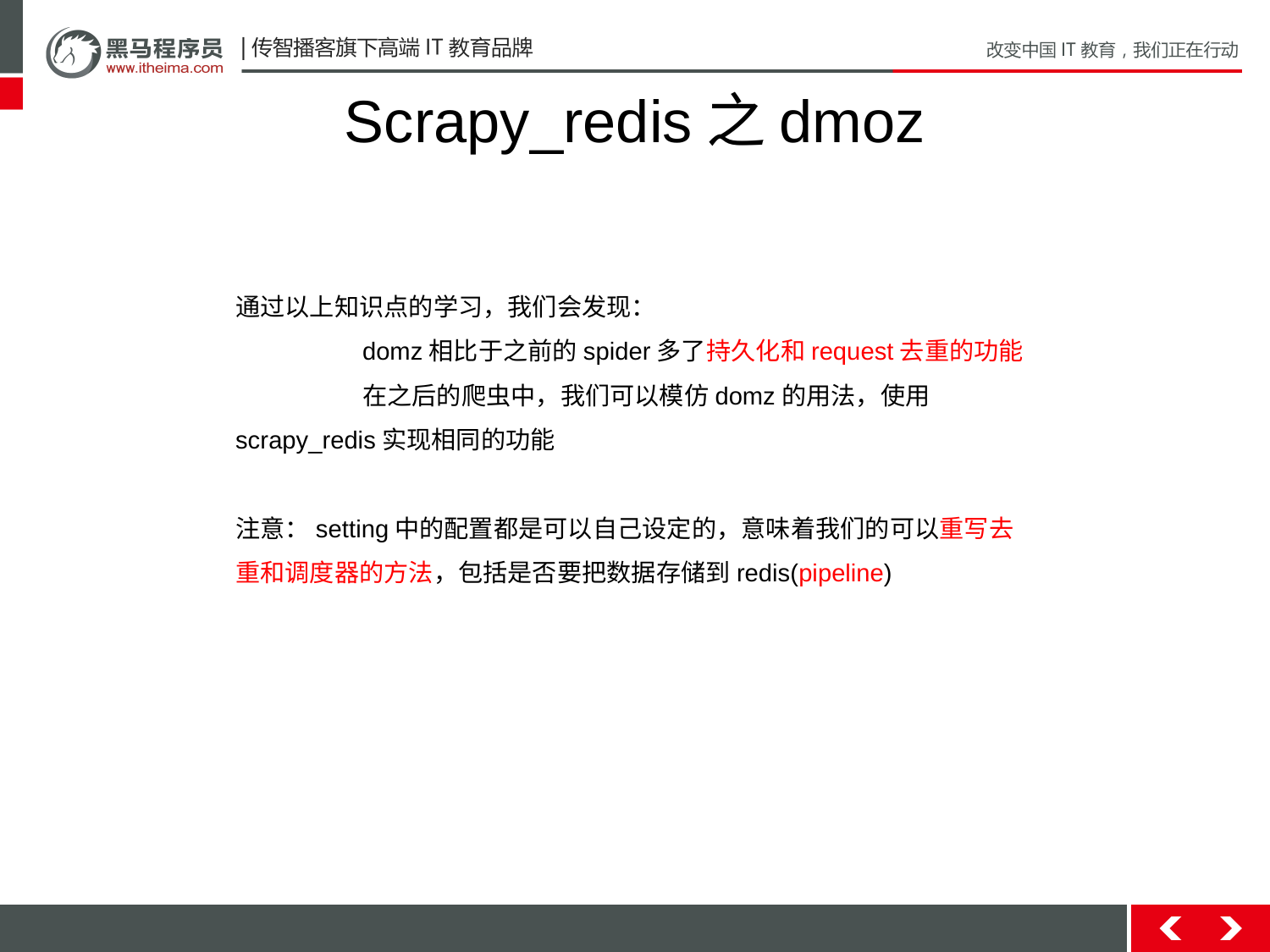

# Scrapy_redis之dmoz
通过以上知识点的学习，我们会发现：
	domz相比于之前的spider多了持久化和request去重的功能
	在之后的爬虫中，我们可以模仿domz的用法，使用scrapy_redis实现相同的功能

注意：setting中的配置都是可以自己设定的，意味着我们的可以重写去重和调度器的方法，包括是否要把数据存储到redis(pipeline)